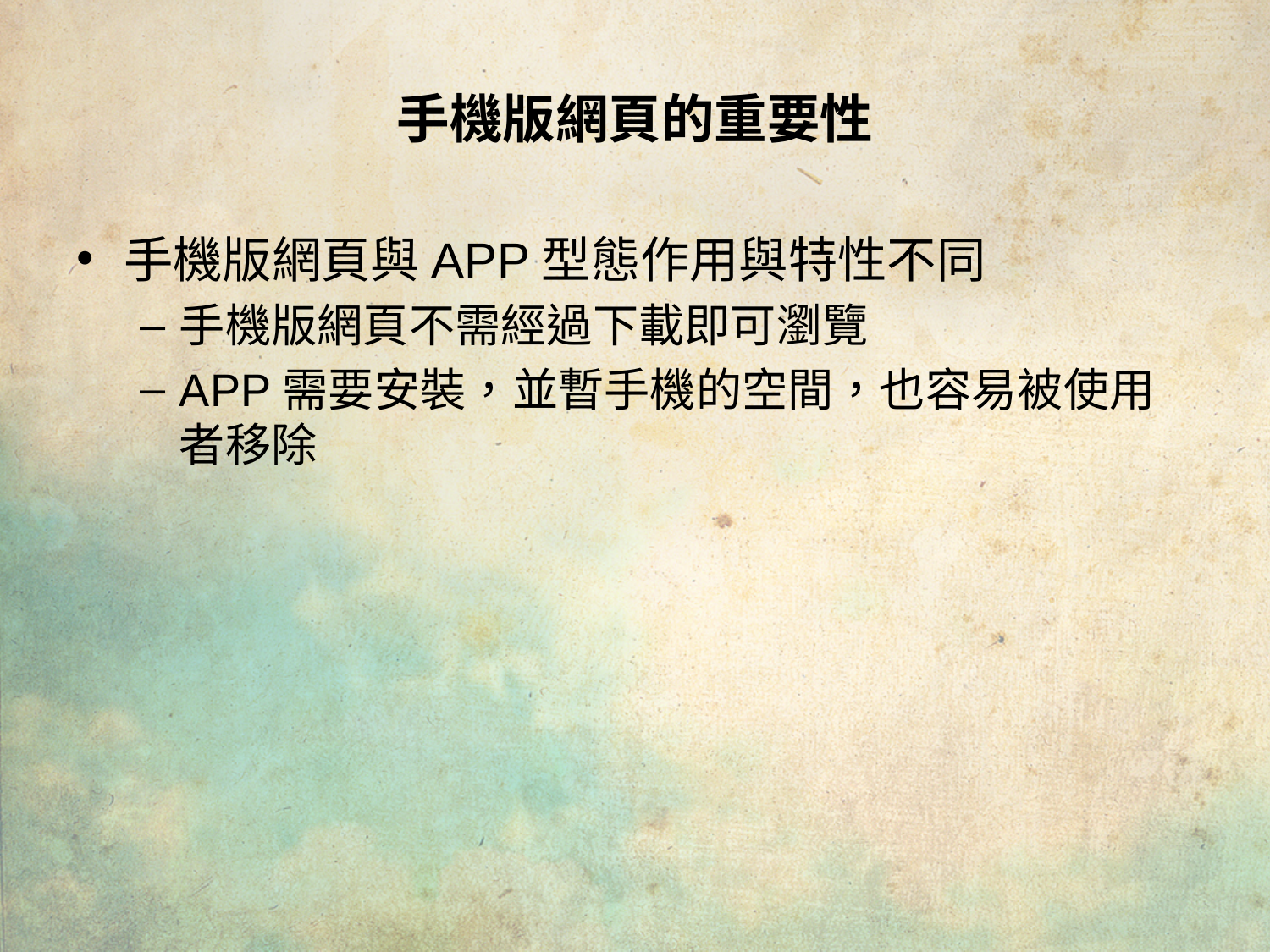

# 手機版網頁的重要性
手機版網頁與APP型態作用與特性不同
手機版網頁不需經過下載即可瀏覽
APP需要安裝，並暫手機的空間，也容易被使用者移除